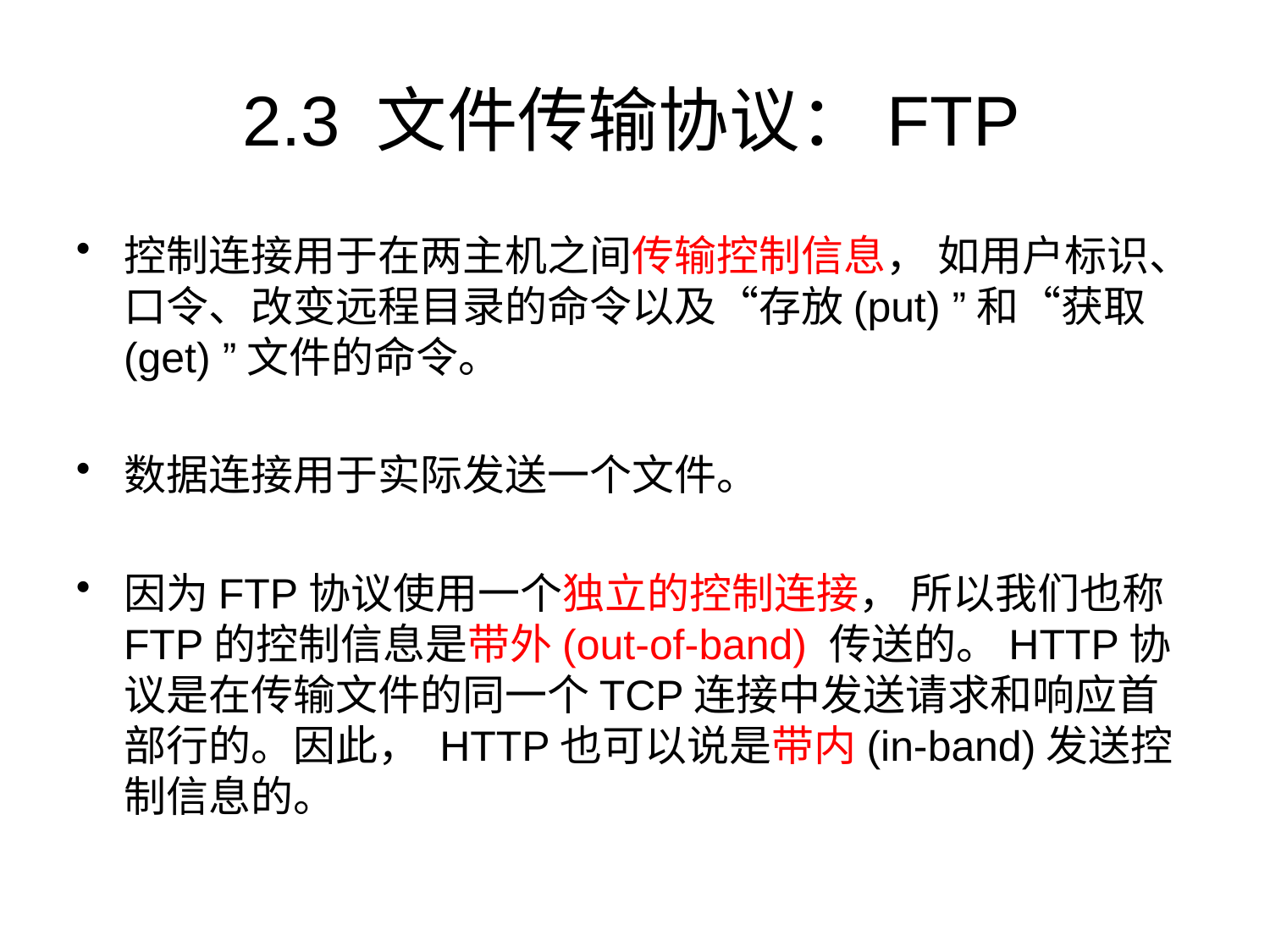

# 2.3 文件传输协议：FTP
控制连接用于在两主机之间传输控制信息， 如用户标识、口令、改变远程目录的命令以及“存放(put) ”和“获取(get) ”文件的命令。

数据连接用于实际发送一个文件。

因为FTP协议使用一个独立的控制连接， 所以我们也称FTP的控制信息是带外(out-of-band) 传送的。HTTP协议是在传输文件的同一个TCP连接中发送请求和响应首部行的。因此， HTTP也可以说是带内(in-band)发送控制信息的。